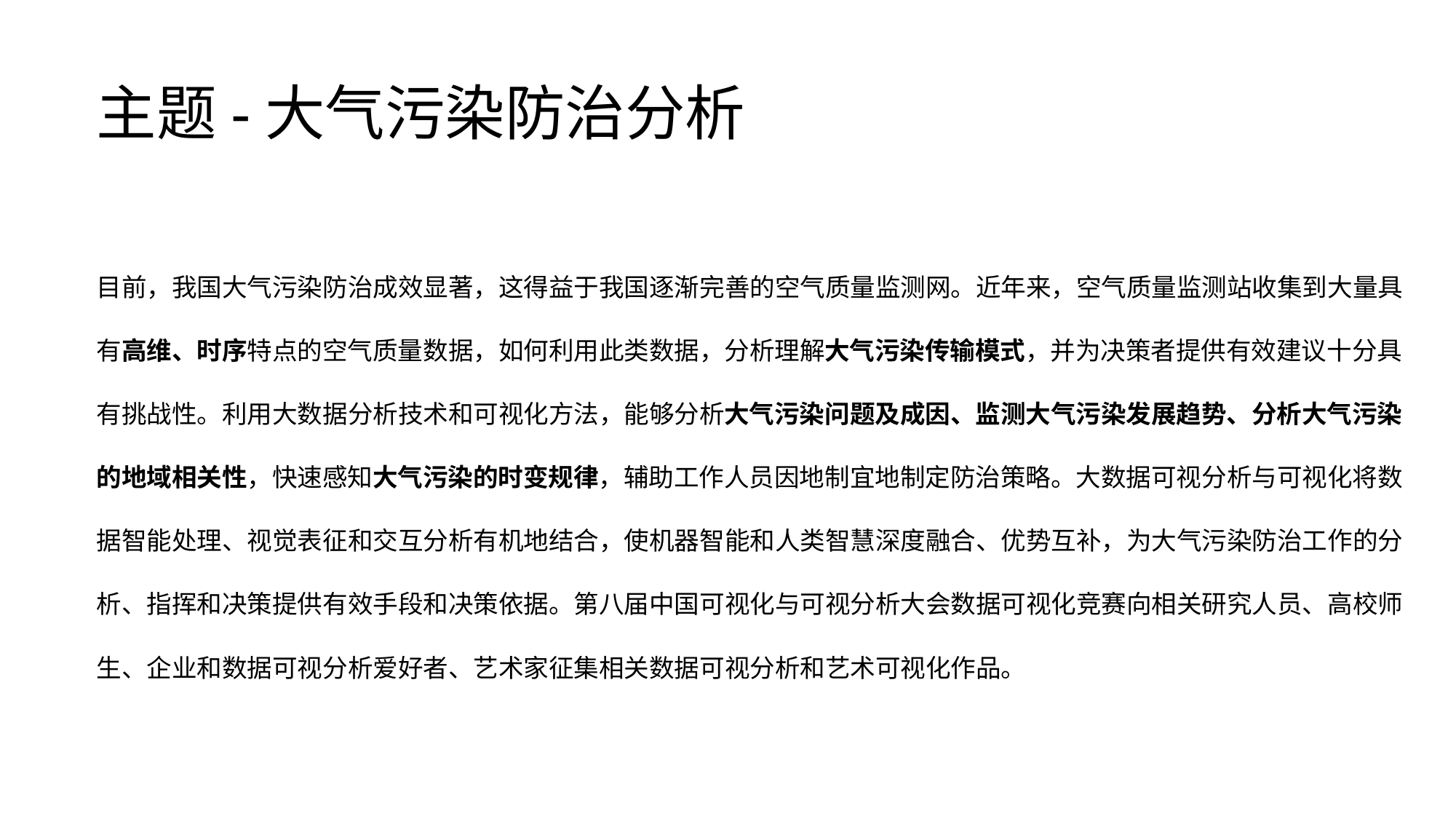

# 主题-大气污染防治分析
目前，我国大气污染防治成效显著，这得益于我国逐渐完善的空气质量监测网。近年来，空气质量监测站收集到大量具有高维、时序特点的空气质量数据，如何利用此类数据，分析理解大气污染传输模式，并为决策者提供有效建议十分具有挑战性。利用大数据分析技术和可视化方法，能够分析大气污染问题及成因、监测大气污染发展趋势、分析大气污染的地域相关性，快速感知大气污染的时变规律，辅助工作人员因地制宜地制定防治策略。大数据可视分析与可视化将数据智能处理、视觉表征和交互分析有机地结合，使机器智能和人类智慧深度融合、优势互补，为大气污染防治工作的分析、指挥和决策提供有效手段和决策依据。第八届中国可视化与可视分析大会数据可视化竞赛向相关研究人员、高校师生、企业和数据可视分析爱好者、艺术家征集相关数据可视分析和艺术可视化作品。